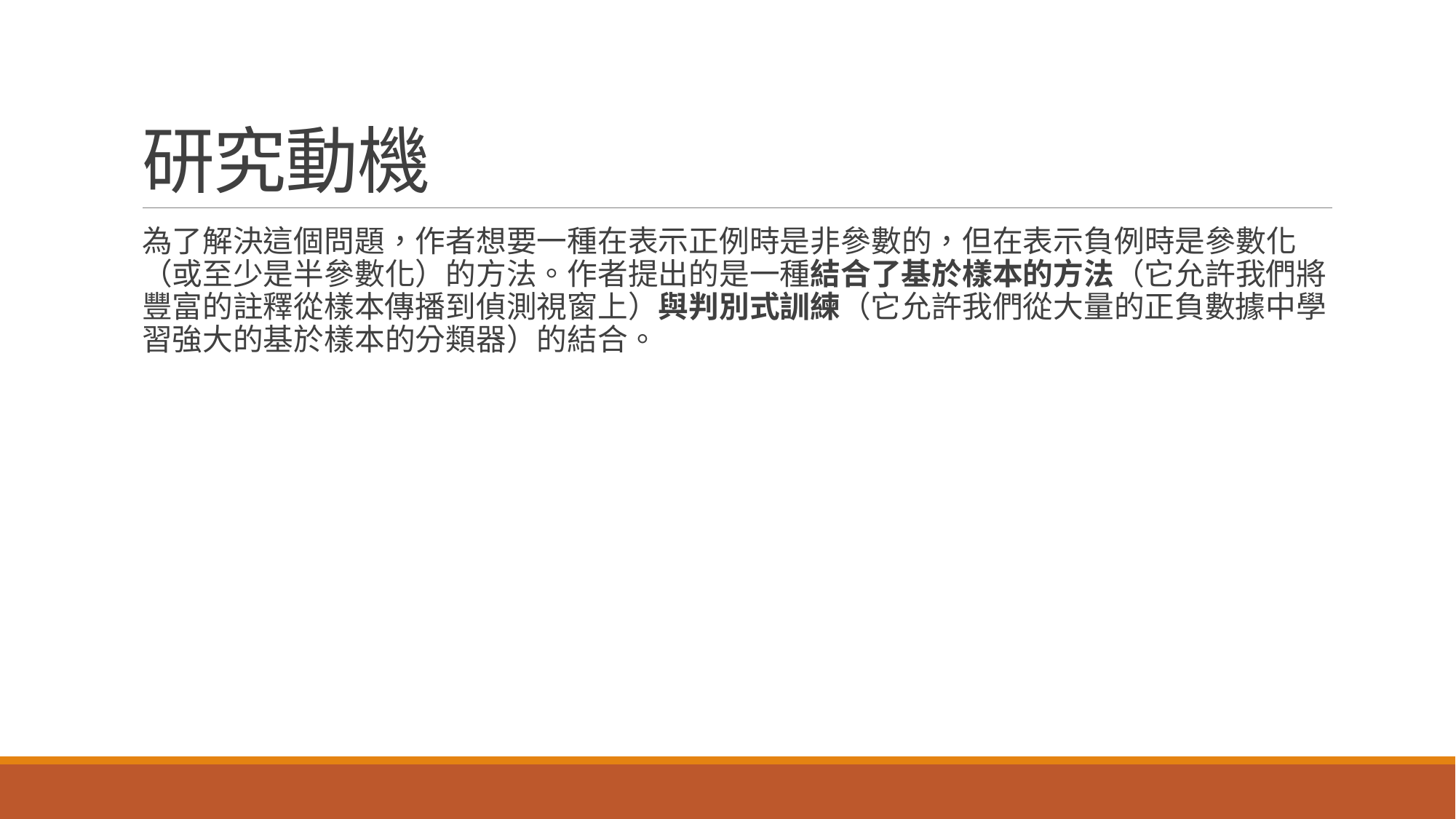

# 研究動機
為了解決這個問題，作者想要一種在表示正例時是非參數的，但在表示負例時是參數化（或至少是半參數化）的方法。作者提出的是一種結合了基於樣本的方法（它允許我們將豐富的註釋從樣本傳播到偵測視窗上）與判別式訓練（它允許我們從大量的正負數據中學習強大的基於樣本的分類器）的結合。